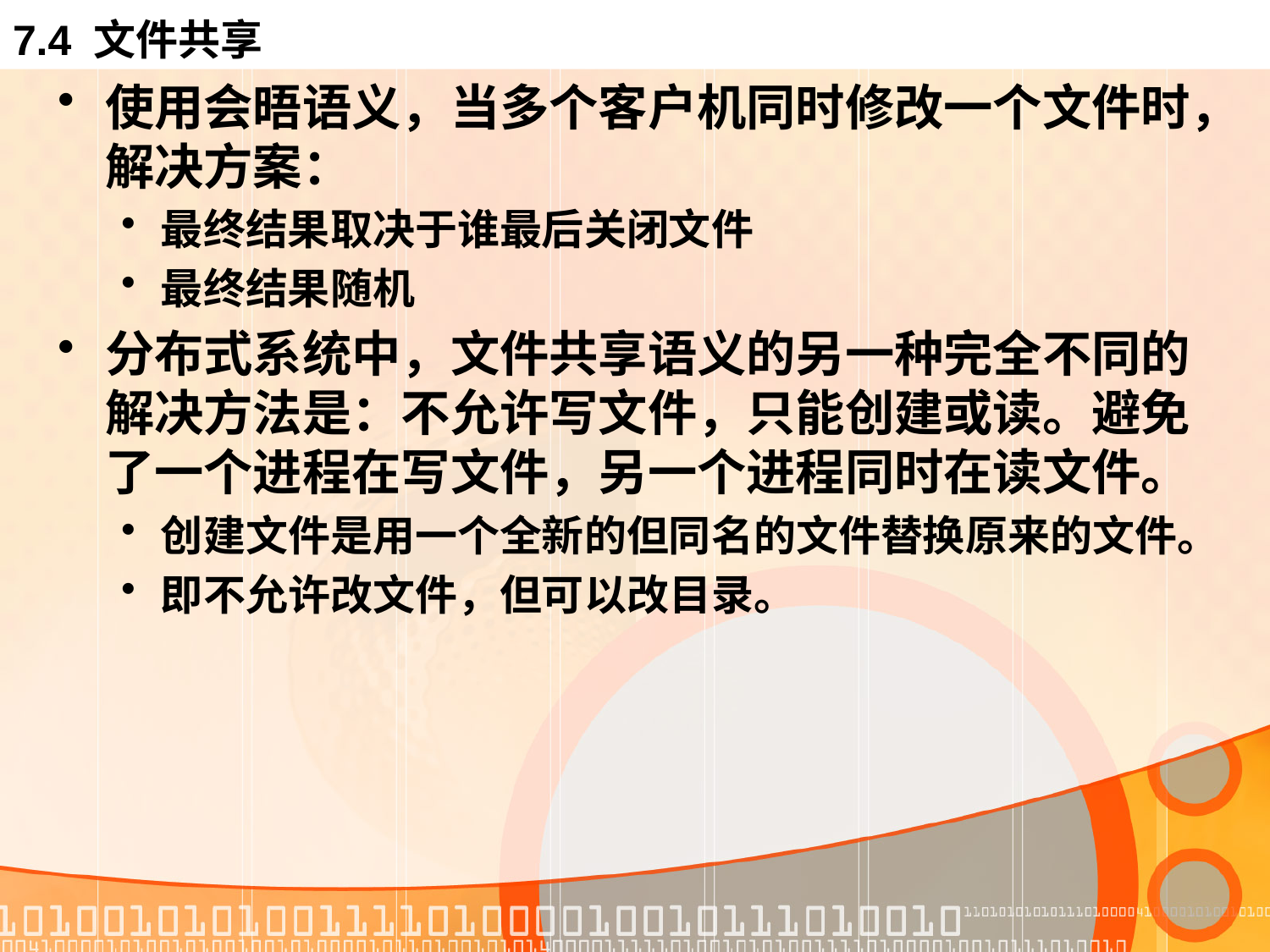

# 7.4 文件共享
使用会晤语义，当多个客户机同时修改一个文件时，解决方案：
最终结果取决于谁最后关闭文件
最终结果随机
分布式系统中，文件共享语义的另一种完全不同的解决方法是：不允许写文件，只能创建或读。避免了一个进程在写文件，另一个进程同时在读文件。
创建文件是用一个全新的但同名的文件替换原来的文件。
即不允许改文件，但可以改目录。